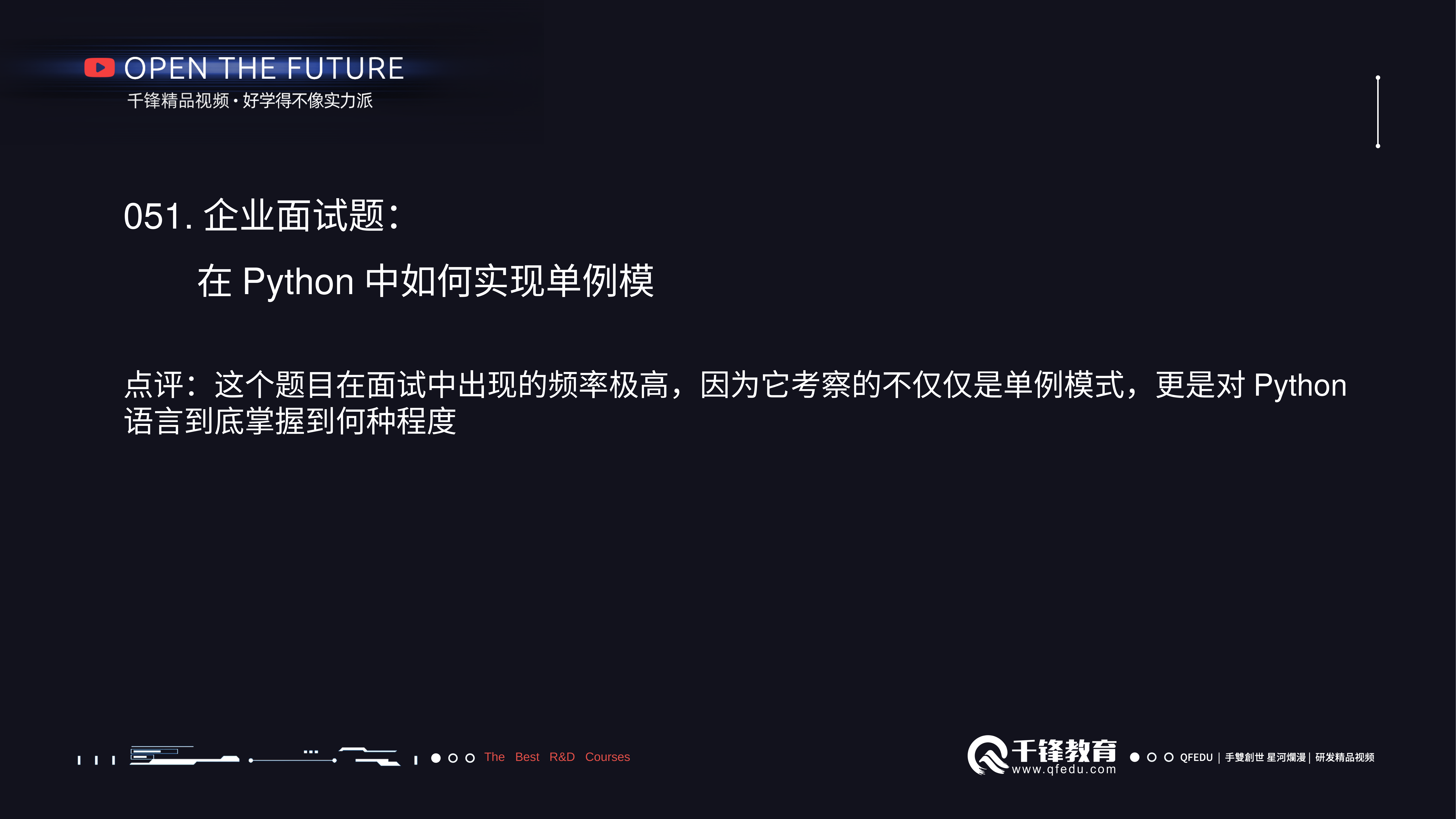

051.企业面试题：
 在Python中如何实现单例模
点评：这个题目在面试中出现的频率极高，因为它考察的不仅仅是单例模式，更是对Python语言到底掌握到何种程度